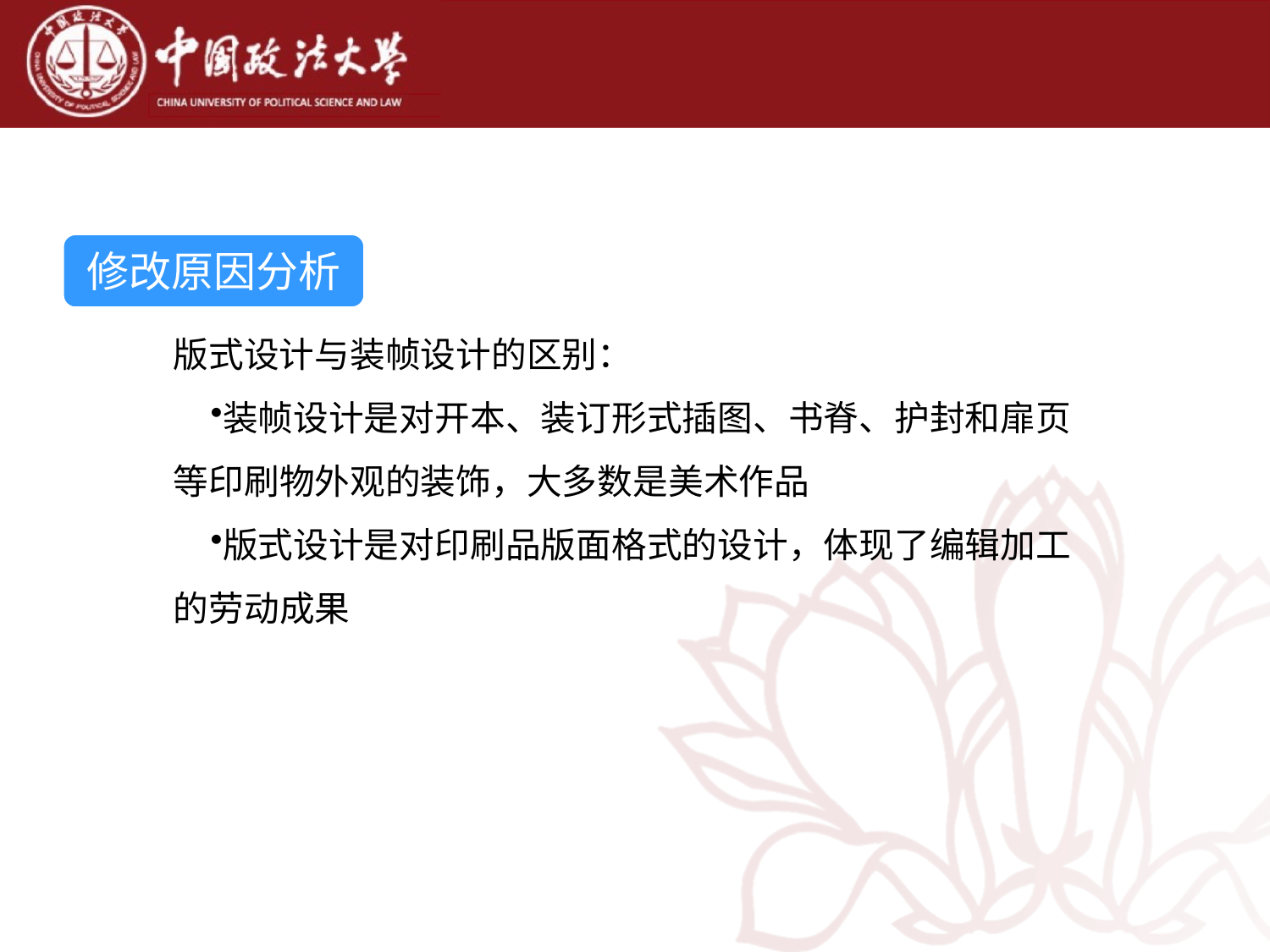

修改原因分析
版式设计与装帧设计的区别：
装帧设计是对开本、装订形式插图、书脊、护封和扉页等印刷物外观的装饰，大多数是美术作品
版式设计是对印刷品版面格式的设计，体现了编辑加工的劳动成果